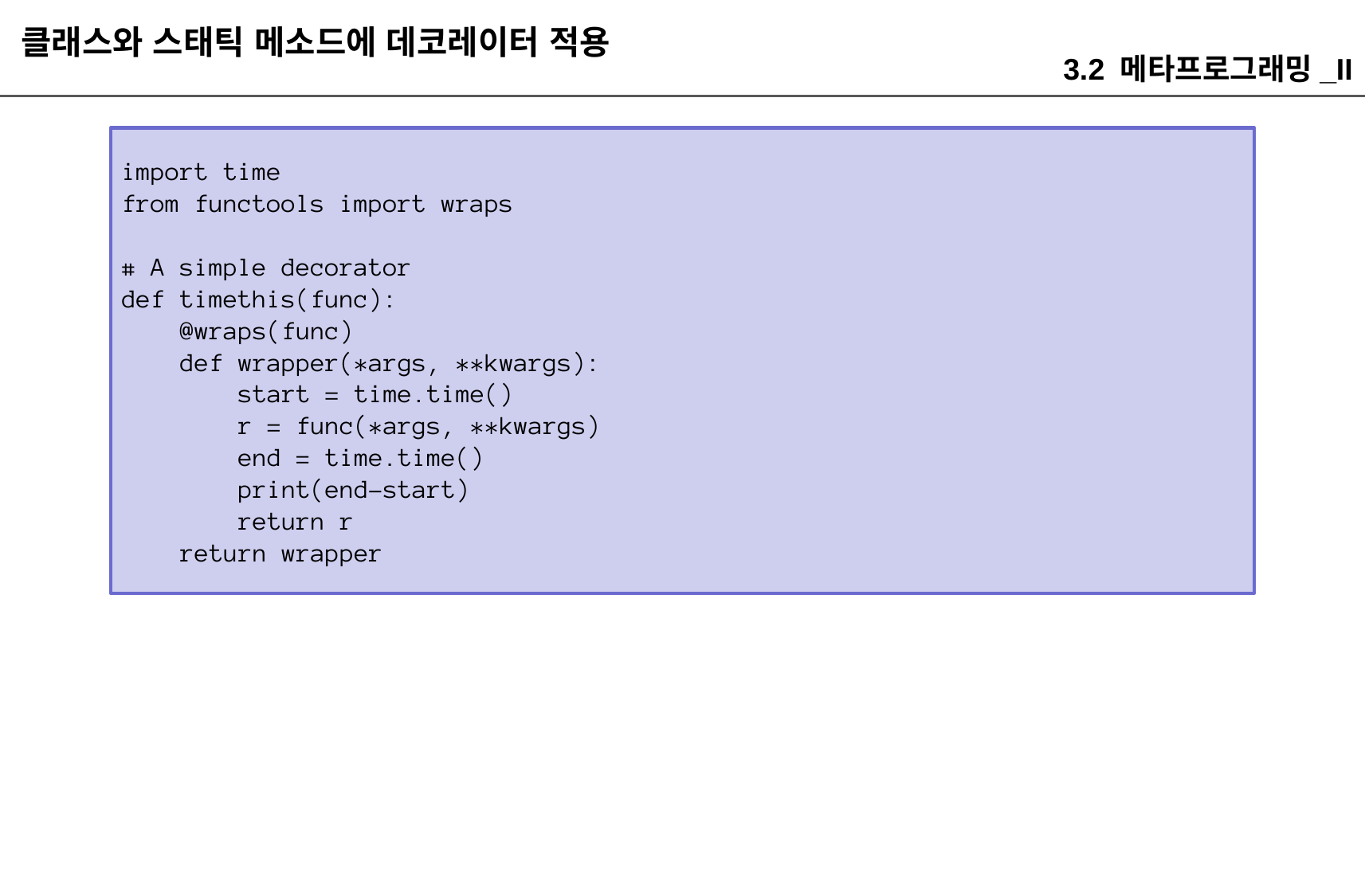

클래스와 스태틱 메소드에 데코레이터 적용
3.2 메타프로그래밍_II
import time
from functools import wraps

# A simple decorator
def timethis(func):
    @wraps(func)
    def wrapper(*args, **kwargs):
        start = time.time()
        r = func(*args, **kwargs)
        end = time.time()
        print(end-start)
        return r
    return wrapper